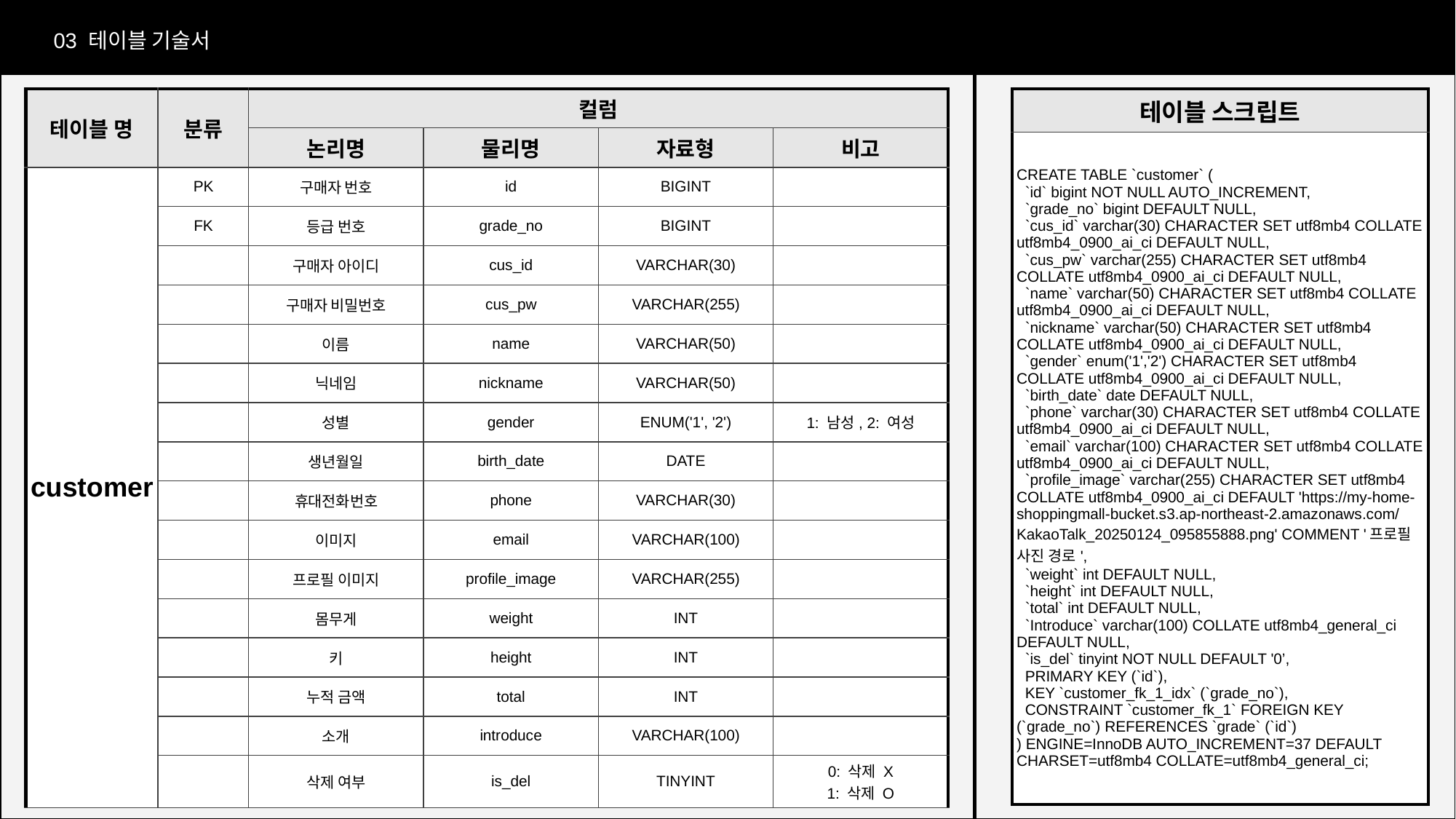

03 테이블 기술서

테이블 기술서
| 테이블 명 | 분류 | 컬럼 |  |  |  |
| --- | --- | --- | --- | --- | --- |
|  |  | 논리명 | 물리명 | 자료형 | 비고 |
| customer | PK | 구매자 번호 | id | BIGINT |  |
|  | FK | 등급 번호 | grade\_no | BIGINT |  |
|  |  | 구매자 아이디 | cus\_id | VARCHAR(30) |  |
|  |  | 구매자 비밀번호 | cus\_pw | VARCHAR(255) |  |
|  |  | 이름 | name | VARCHAR(50) |  |
|  |  | 닉네임 | nickname | VARCHAR(50) |  |
|  |  | 성별 | gender | ENUM('1', '2') | 1: 남성, 2: 여성 |
|  |  | 생년월일 | birth\_date | DATE |  |
|  |  | 휴대전화번호 | phone | VARCHAR(30) |  |
|  |  | 이미지 | email | VARCHAR(100) |  |
|  |  | 프로필 이미지 | profile\_image | VARCHAR(255) |  |
|  |  | 몸무게 | weight | INT |  |
|  |  | 키 | height | INT |  |
|  |  | 누적 금액 | total | INT |  |
|  |  | 소개 | introduce | VARCHAR(100) |  |
|  |  | 삭제 여부 | is\_del | TINYINT | 0: 삭제 X 1: 삭제 O |
| 테이블 스크립트 |
| --- |
| CREATE TABLE `customer` ( `id` bigint NOT NULL AUTO\_INCREMENT, `grade\_no` bigint DEFAULT NULL, `cus\_id` varchar(30) CHARACTER SET utf8mb4 COLLATE utf8mb4\_0900\_ai\_ci DEFAULT NULL, `cus\_pw` varchar(255) CHARACTER SET utf8mb4 COLLATE utf8mb4\_0900\_ai\_ci DEFAULT NULL, `name` varchar(50) CHARACTER SET utf8mb4 COLLATE utf8mb4\_0900\_ai\_ci DEFAULT NULL, `nickname` varchar(50) CHARACTER SET utf8mb4 COLLATE utf8mb4\_0900\_ai\_ci DEFAULT NULL, `gender` enum('1','2') CHARACTER SET utf8mb4 COLLATE utf8mb4\_0900\_ai\_ci DEFAULT NULL, `birth\_date` date DEFAULT NULL, `phone` varchar(30) CHARACTER SET utf8mb4 COLLATE utf8mb4\_0900\_ai\_ci DEFAULT NULL, `email` varchar(100) CHARACTER SET utf8mb4 COLLATE utf8mb4\_0900\_ai\_ci DEFAULT NULL, `profile\_image` varchar(255) CHARACTER SET utf8mb4 COLLATE utf8mb4\_0900\_ai\_ci DEFAULT 'https://my-home-shoppingmall-bucket.s3.ap-northeast-2.amazonaws.com/KakaoTalk\_20250124\_095855888.png' COMMENT '프로필 사진 경로', `weight` int DEFAULT NULL, `height` int DEFAULT NULL, `total` int DEFAULT NULL, `Introduce` varchar(100) COLLATE utf8mb4\_general\_ci DEFAULT NULL, `is\_del` tinyint NOT NULL DEFAULT '0’, PRIMARY KEY (`id`), KEY `customer\_fk\_1\_idx` (`grade\_no`), CONSTRAINT `customer\_fk\_1` FOREIGN KEY (`grade\_no`) REFERENCES `grade` (`id`) ) ENGINE=InnoDB AUTO\_INCREMENT=37 DEFAULT CHARSET=utf8mb4 COLLATE=utf8mb4\_general\_ci; |